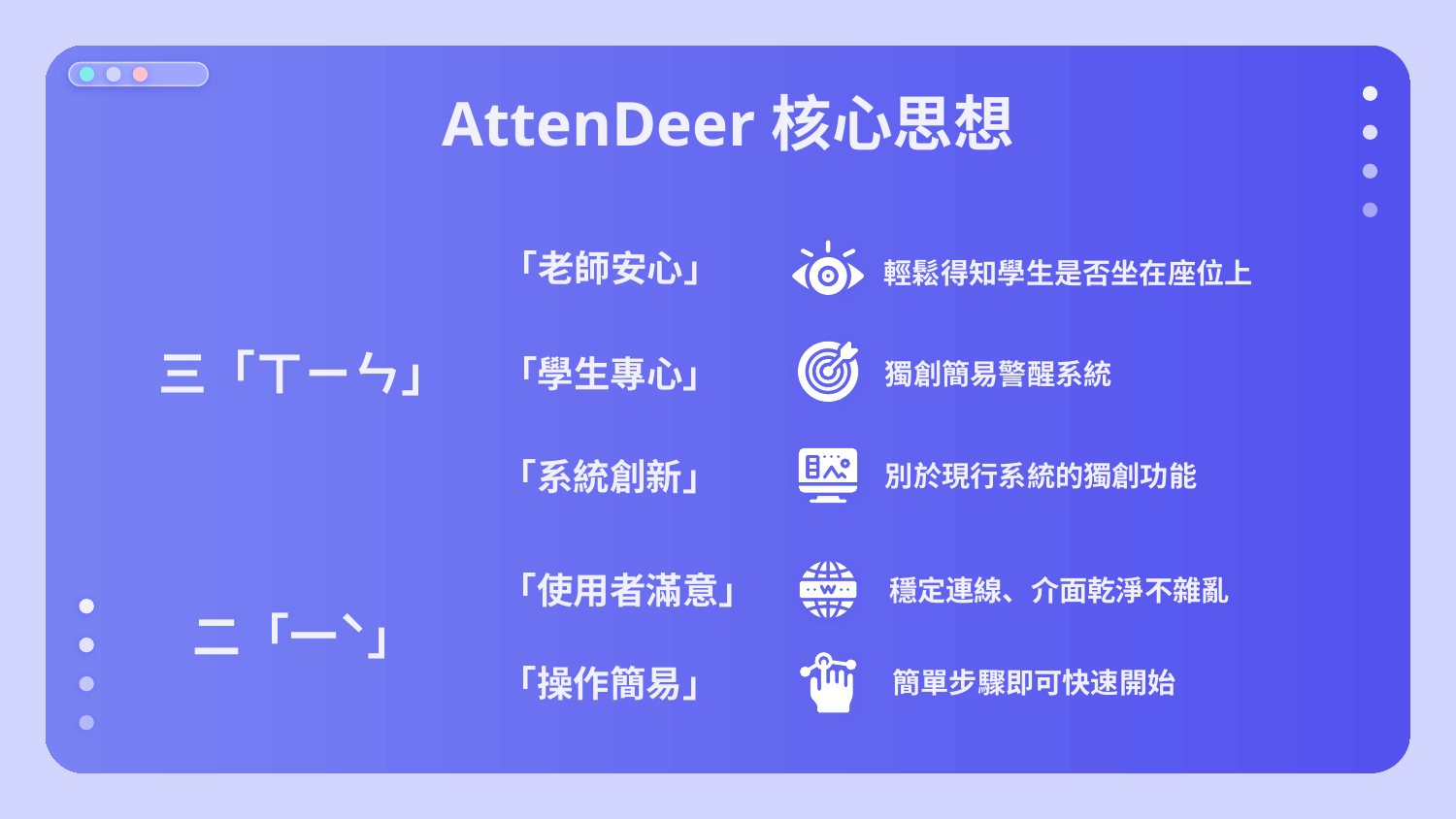

# AttenDeer核心思想
輕鬆得知學生是否坐在座位上

「老師安心」
獨創簡易警醒系統

三「ㄒㄧㄣ」
「學生專心」
別於現行系統的獨創功能

「系統創新」
穩定連線、介面乾淨不雜亂

「使用者滿意」
二「一ˋ」
簡單步驟即可快速開始

「操作簡易」